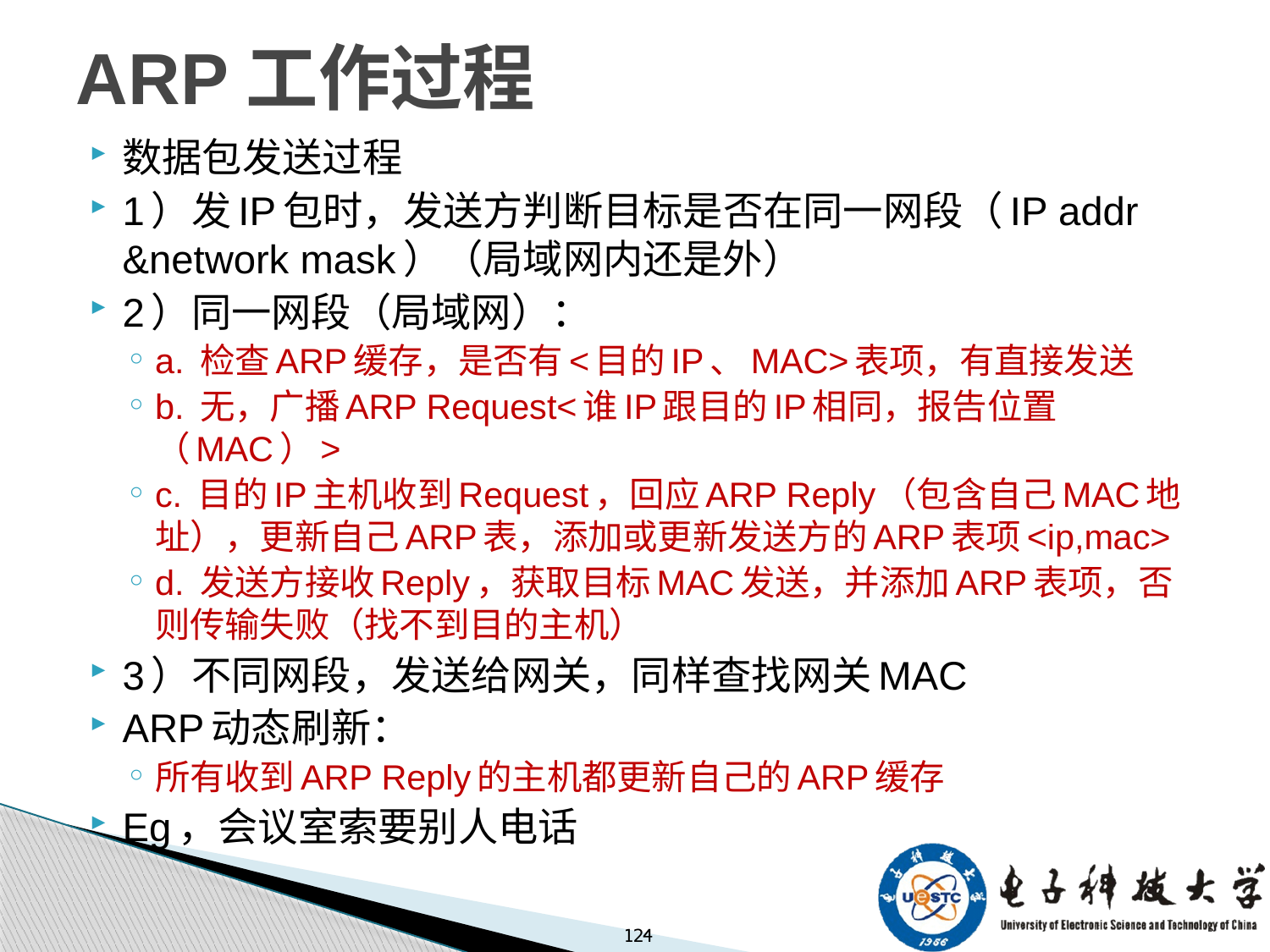

# ARP工作过程
数据包发送过程
1）发IP包时，发送方判断目标是否在同一网段（IP addr &network mask）（局域网内还是外）
2）同一网段（局域网）：
a. 检查ARP缓存，是否有<目的IP、MAC>表项，有直接发送
b. 无，广播ARP Request<谁IP跟目的IP相同，报告位置（MAC）>
c. 目的IP主机收到Request，回应ARP Reply（包含自己MAC地址），更新自己ARP表，添加或更新发送方的ARP表项<ip,mac>
d. 发送方接收Reply，获取目标MAC发送，并添加ARP表项，否则传输失败（找不到目的主机）
3）不同网段，发送给网关，同样查找网关MAC
ARP动态刷新：
所有收到ARP Reply的主机都更新自己的ARP缓存
Eg，会议室索要别人电话
124